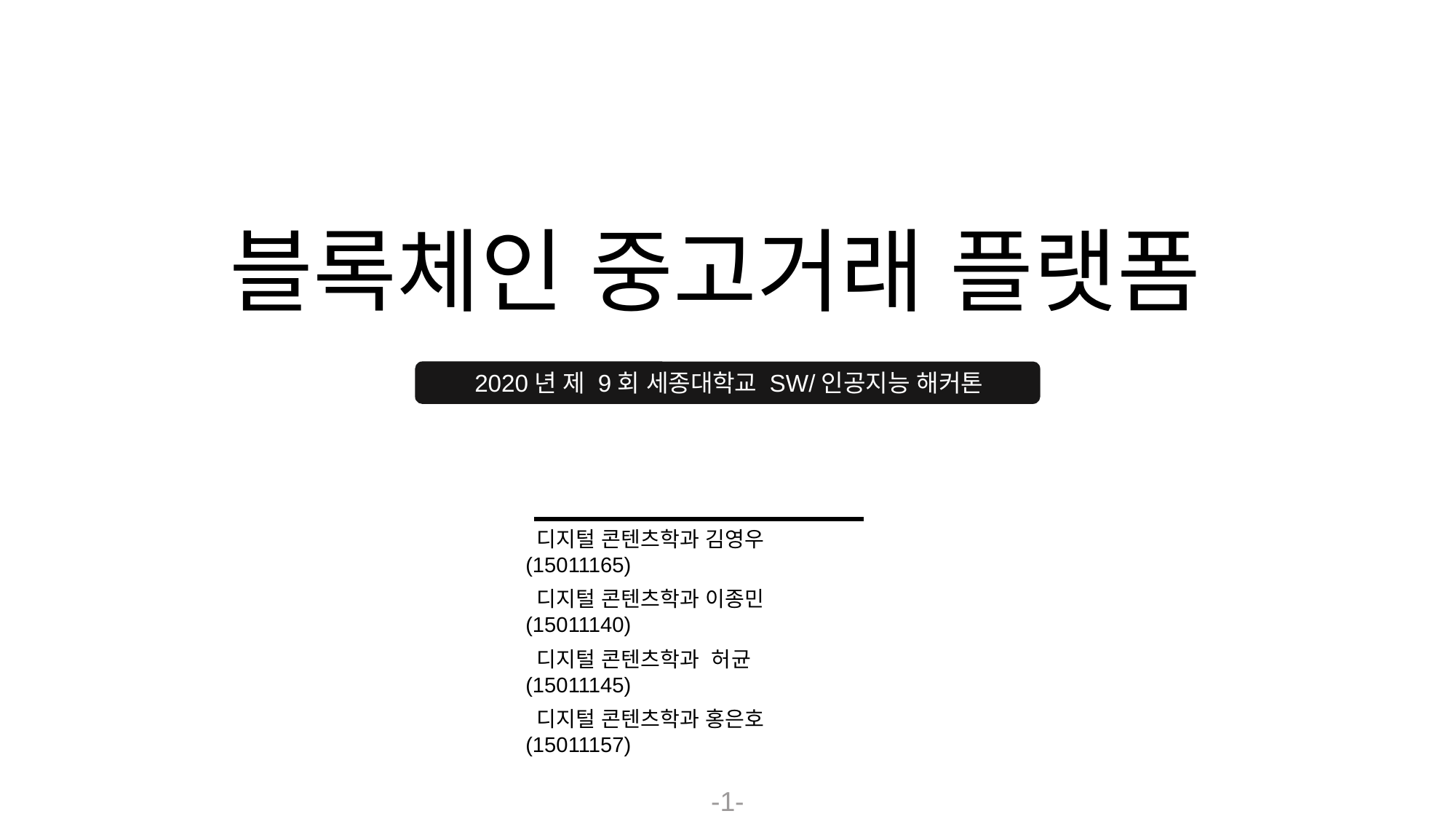

# 블록체인 중고거래 플랫폼

2020년 제 9회 세종대학교 SW/인공지능 해커톤
 디지털 콘텐츠학과 김영우 (15011165)
 디지털 콘텐츠학과 이종민 (15011140)
 디지털 콘텐츠학과  허균   (15011145)
 디지털 콘텐츠학과 홍은호 (15011157)
-1-